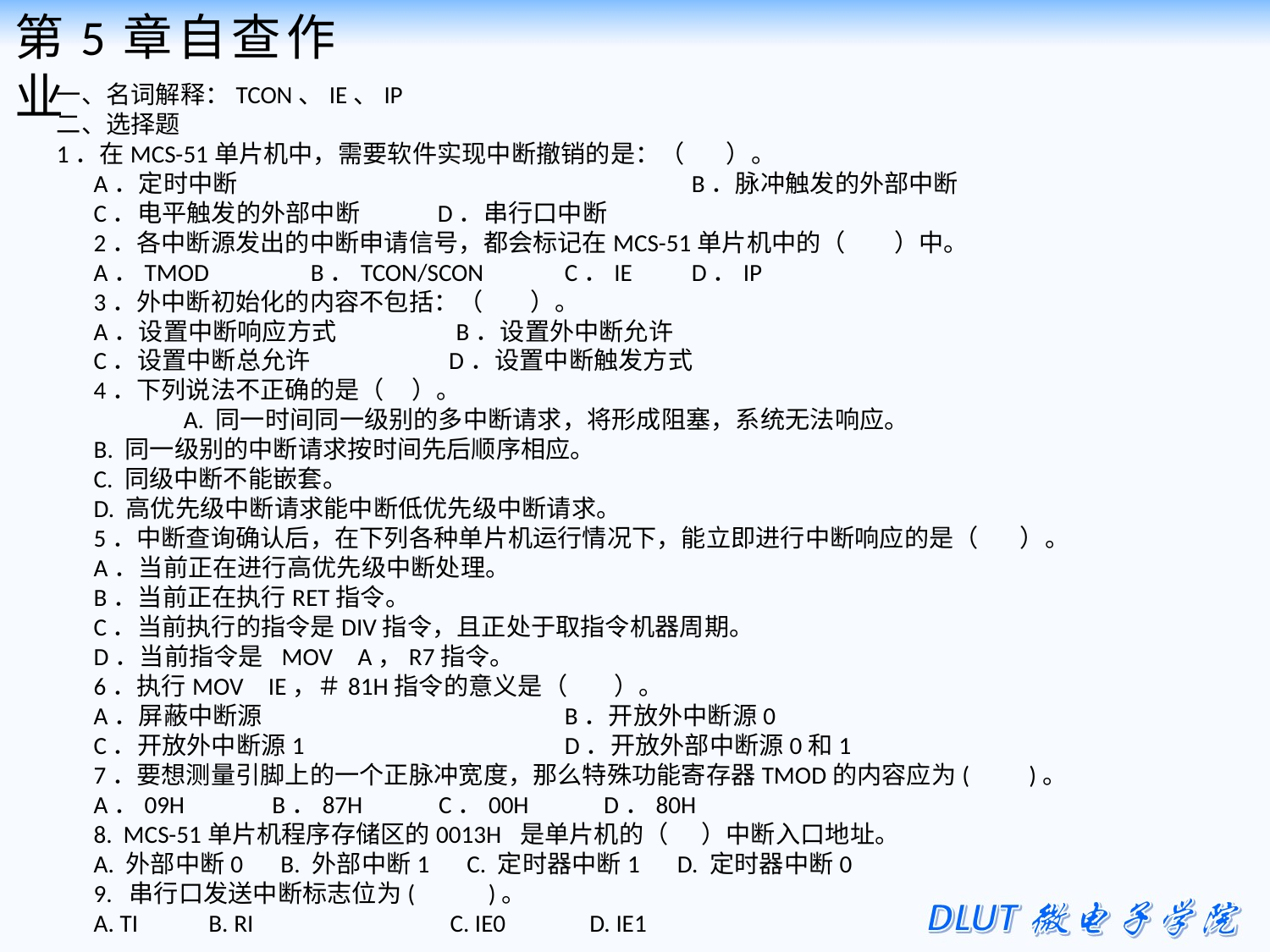

第5章自查作业
一、名词解释：TCON、IE、IP
二、选择题
1．在MCS-51单片机中，需要软件实现中断撤销的是：（     ）。
A．定时中断    				B．脉冲触发的外部中断
C．电平触发的外部中断   	D．串行口中断
2．各中断源发出的中断申请信号，都会标记在MCS-51单片机中的（     ）中。
A．TMOD  	B．TCON/SCON   	C．IE    	D．IP
3．外中断初始化的内容不包括：（      ）。
A．设置中断响应方式 	 B．设置外中断允许
C．设置中断总允许    	 D．设置中断触发方式
4．下列说法不正确的是（     ）。
	A. 同一时间同一级别的多中断请求，将形成阻塞，系统无法响应。
B. 同一级别的中断请求按时间先后顺序相应。
C. 同级中断不能嵌套。
D. 高优先级中断请求能中断低优先级中断请求。
5．中断查询确认后，在下列各种单片机运行情况下，能立即进行中断响应的是（     ）。
A．当前正在进行高优先级中断处理。
B．当前正在执行RET指令。
C．当前执行的指令是DIV指令，且正处于取指令机器周期。
D．当前指令是 MOV  A，R7指令。
6．执行MOV  IE，＃81H指令的意义是（      ）。
A．屏蔽中断源  			B．开放外中断源0
C．开放外中断源1  		D．开放外部中断源0和1
7．要想测量引脚上的一个正脉冲宽度，那么特殊功能寄存器TMOD的内容应为(       )。
A．09H       B．87H          C．00H      D．80H
8.  MCS-51单片机程序存储区的0013H 是单片机的（      ）中断入口地址。
A. 外部中断0   B. 外部中断1   C. 定时器中断1   D. 定时器中断0
9.  串行口发送中断标志位为(       )。
A. TI 	  B. RI 	  	 C. IE0 	  D. IE1